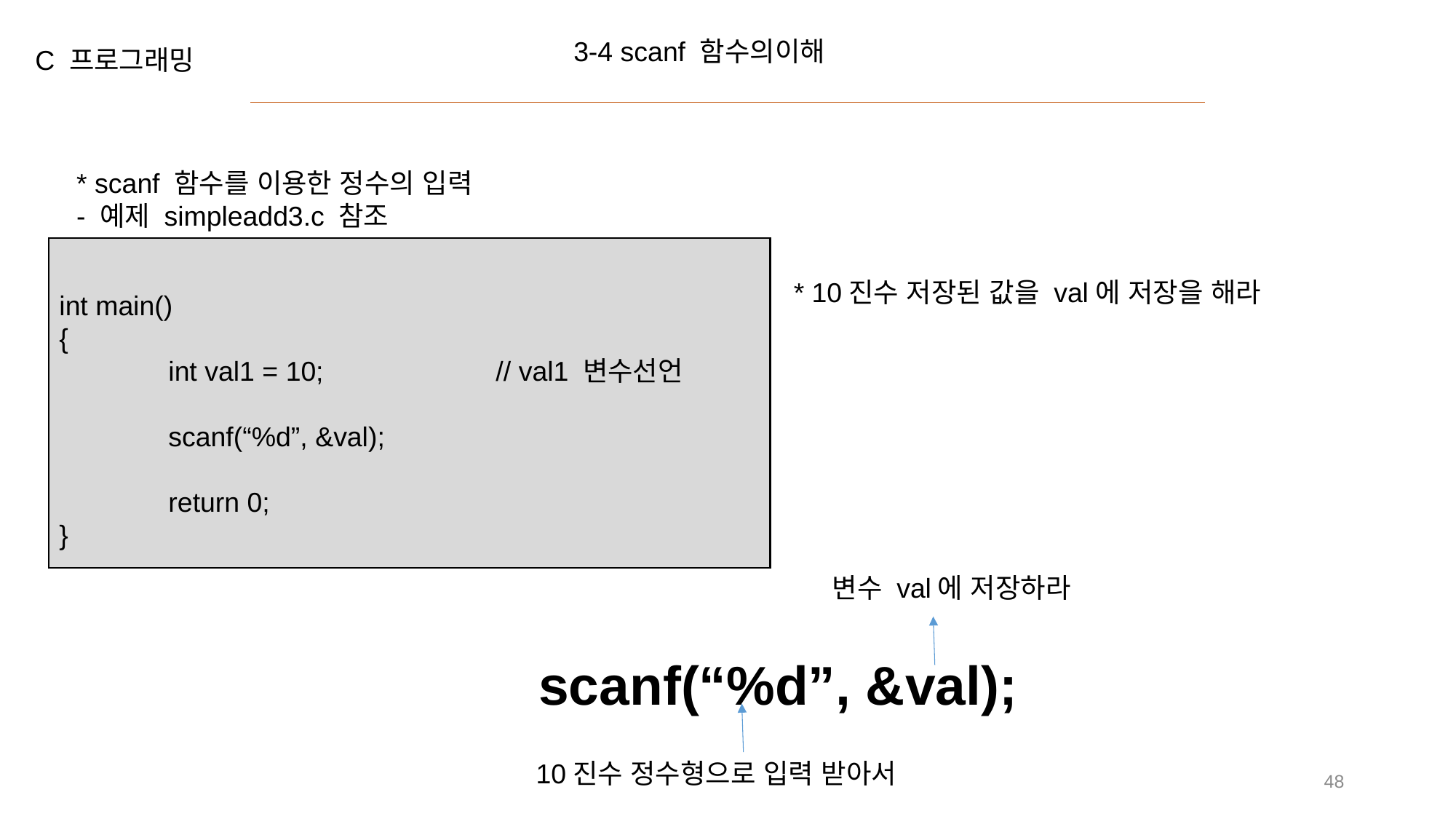

3-4 scanf 함수의이해
C 프로그래밍
* scanf 함수를 이용한 정수의 입력
- 예제 simpleadd3.c 참조

int main()
{
	int val1 = 10;		// val1 변수선언

	scanf(“%d”, &val);

	return 0;
}
* 10진수 저장된 값을 val에 저장을 해라
변수 val에 저장하라
scanf(“%d”, &val);
10진수 정수형으로 입력 받아서
48